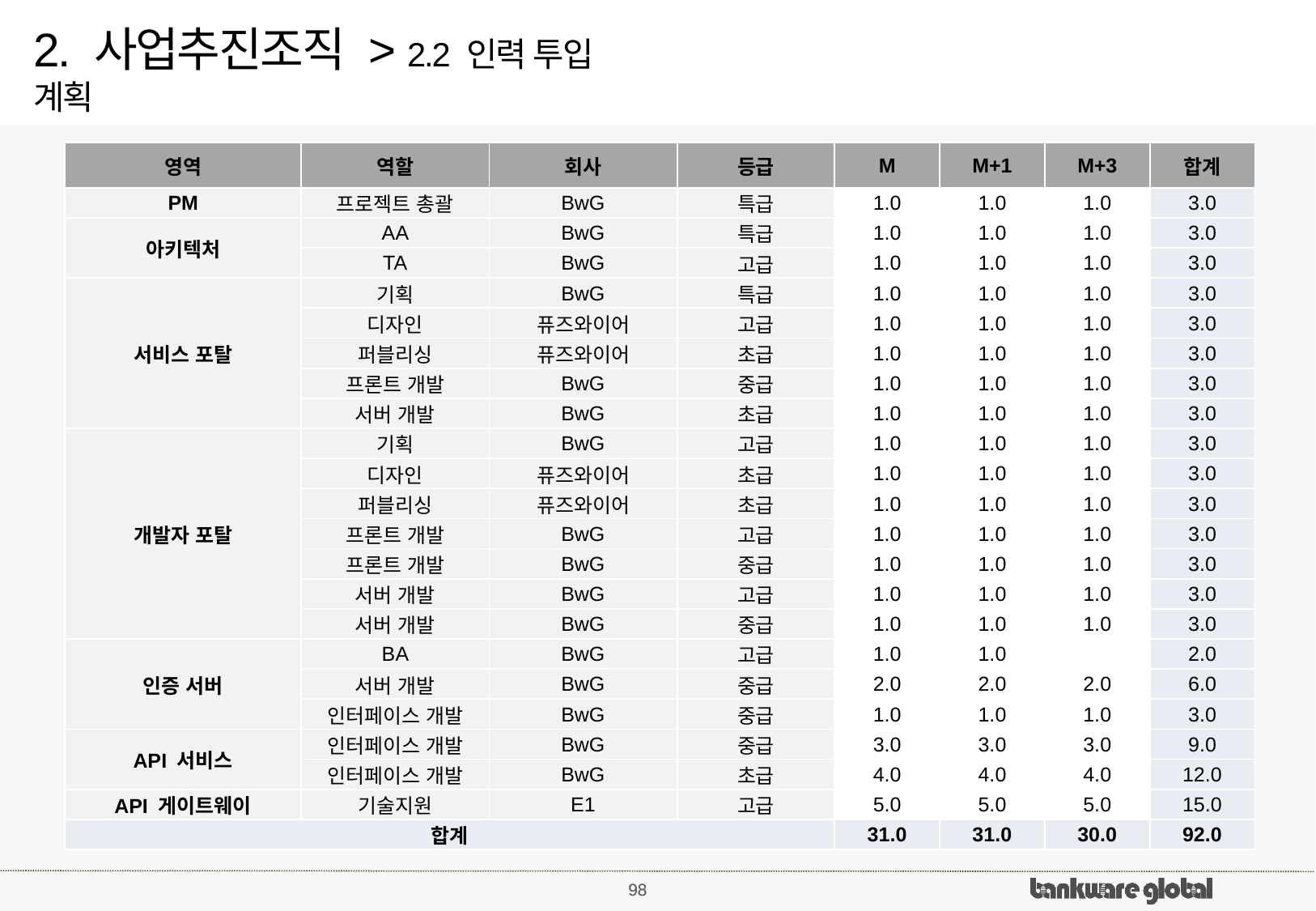

# 2. 사업추진조직 > 2.2 인력 투입 계획
| 영역 | 역할 | 회사 | 등급 | M | M+1 | M+3 | 합계 |
| --- | --- | --- | --- | --- | --- | --- | --- |
| PM | 프로젝트 총괄 | BwG | 특급 | 1.0 | 1.0 | 1.0 | 3.0 |
| 아키텍처 | AA | BwG | 특급 | 1.0 | 1.0 | 1.0 | 3.0 |
|  | TA | BwG | 고급 | 1.0 | 1.0 | 1.0 | 3.0 |
| 서비스 포탈 | 기획 | BwG | 특급 | 1.0 | 1.0 | 1.0 | 3.0 |
|  | 디자인 | 퓨즈와이어 | 고급 | 1.0 | 1.0 | 1.0 | 3.0 |
|  | 퍼블리싱 | 퓨즈와이어 | 초급 | 1.0 | 1.0 | 1.0 | 3.0 |
|  | 프론트 개발 | BwG | 중급 | 1.0 | 1.0 | 1.0 | 3.0 |
|  | 서버 개발 | BwG | 초급 | 1.0 | 1.0 | 1.0 | 3.0 |
| 개발자 포탈 | 기획 | BwG | 고급 | 1.0 | 1.0 | 1.0 | 3.0 |
|  | 디자인 | 퓨즈와이어 | 초급 | 1.0 | 1.0 | 1.0 | 3.0 |
|  | 퍼블리싱 | 퓨즈와이어 | 초급 | 1.0 | 1.0 | 1.0 | 3.0 |
|  | 프론트 개발 | BwG | 고급 | 1.0 | 1.0 | 1.0 | 3.0 |
|  | 프론트 개발 | BwG | 중급 | 1.0 | 1.0 | 1.0 | 3.0 |
|  | 서버 개발 | BwG | 고급 | 1.0 | 1.0 | 1.0 | 3.0 |
|  | 서버 개발 | BwG | 중급 | 1.0 | 1.0 | 1.0 | 3.0 |
| 인증 서버 | BA | BwG | 고급 | 1.0 | 1.0 |  | 2.0 |
|  | 서버 개발 | BwG | 중급 | 2.0 | 2.0 | 2.0 | 6.0 |
|  | 인터페이스 개발 | BwG | 중급 | 1.0 | 1.0 | 1.0 | 3.0 |
| API 서비스 | 인터페이스 개발 | BwG | 중급 | 3.0 | 3.0 | 3.0 | 9.0 |
|  | 인터페이스 개발 | BwG | 초급 | 4.0 | 4.0 | 4.0 | 12.0 |
| API 게이트웨이 | 기술지원 | E1 | 고급 | 5.0 | 5.0 | 5.0 | 15.0 |
| 합계 |  |  |  | 31.0 | 31.0 | 30.0 | 92.0 |